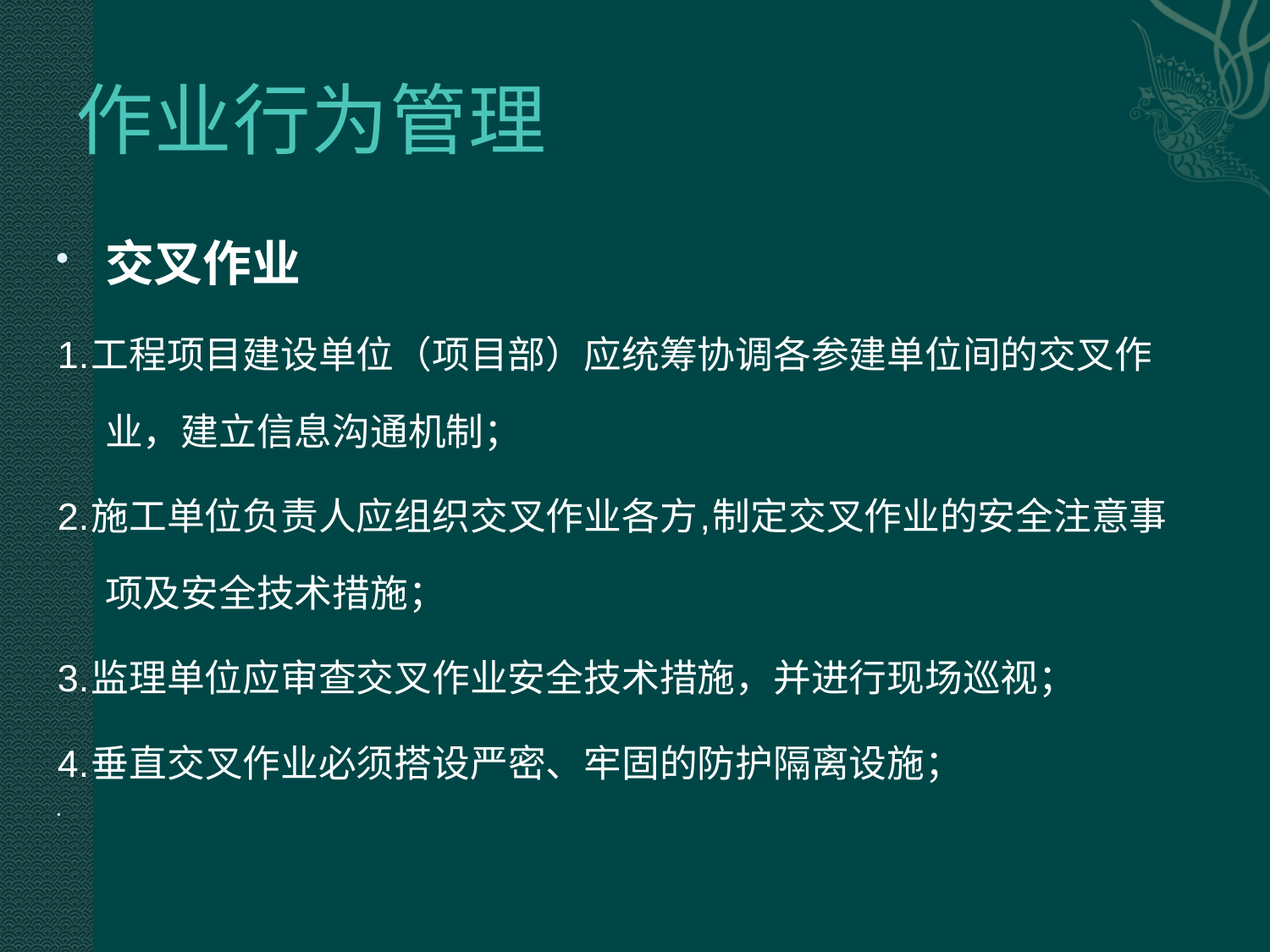

# 作业行为管理
交叉作业
1.工程项目建设单位（项目部）应统筹协调各参建单位间的交叉作业，建立信息沟通机制；
2.施工单位负责人应组织交叉作业各方,制定交叉作业的安全注意事项及安全技术措施；
3.监理单位应审查交叉作业安全技术措施，并进行现场巡视；
4.垂直交叉作业必须搭设严密、牢固的防护隔离设施；